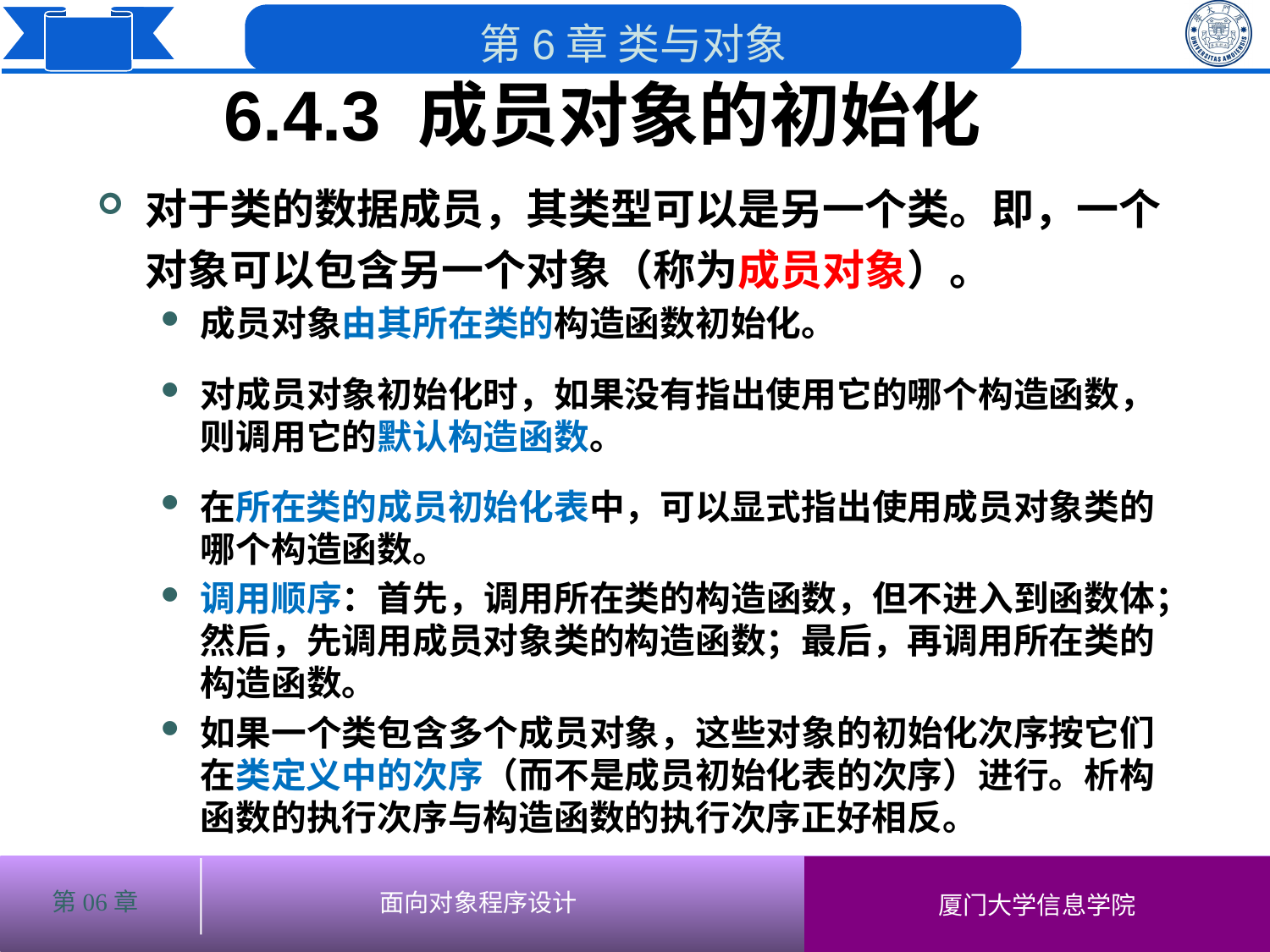

6.4.3 成员对象的初始化
# 对于类的数据成员，其类型可以是另一个类。即，一个对象可以包含另一个对象（称为成员对象）。
成员对象由其所在类的构造函数初始化。
对成员对象初始化时，如果没有指出使用它的哪个构造函数，则调用它的默认构造函数。
在所在类的成员初始化表中，可以显式指出使用成员对象类的哪个构造函数。
调用顺序：首先，调用所在类的构造函数，但不进入到函数体；然后，先调用成员对象类的构造函数；最后，再调用所在类的构造函数。
如果一个类包含多个成员对象，这些对象的初始化次序按它们在类定义中的次序（而不是成员初始化表的次序）进行。析构函数的执行次序与构造函数的执行次序正好相反。
48